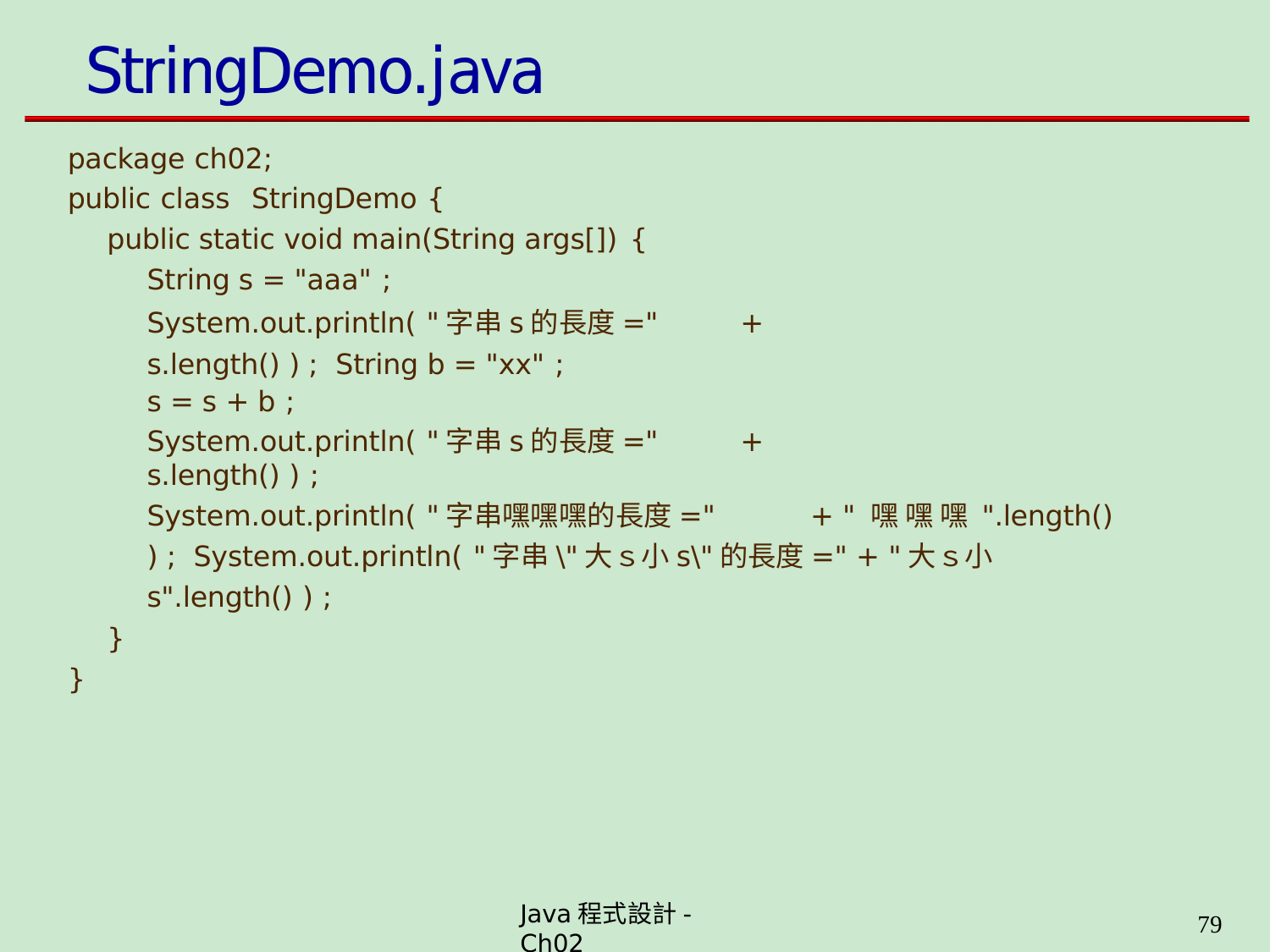

# StringDemo.java
package ch02;
public class	StringDemo {
public static void main(String args[]) {
String s = "aaa" ;
System.out.println( "字串s的長度="	+ s.length() ) ;  String b = "xx" ;
s = s + b ;
System.out.println( "字串s的長度="	+ s.length() ) ;
System.out.println( "字串嘿嘿嘿的長度="	+ " 嘿 嘿 嘿 ".length() ) ;  System.out.println( "字串\"大ｓ小s\"的長度=" + "大ｓ小s".length() ) ;
}
}
Java程式設計-Ch02
79